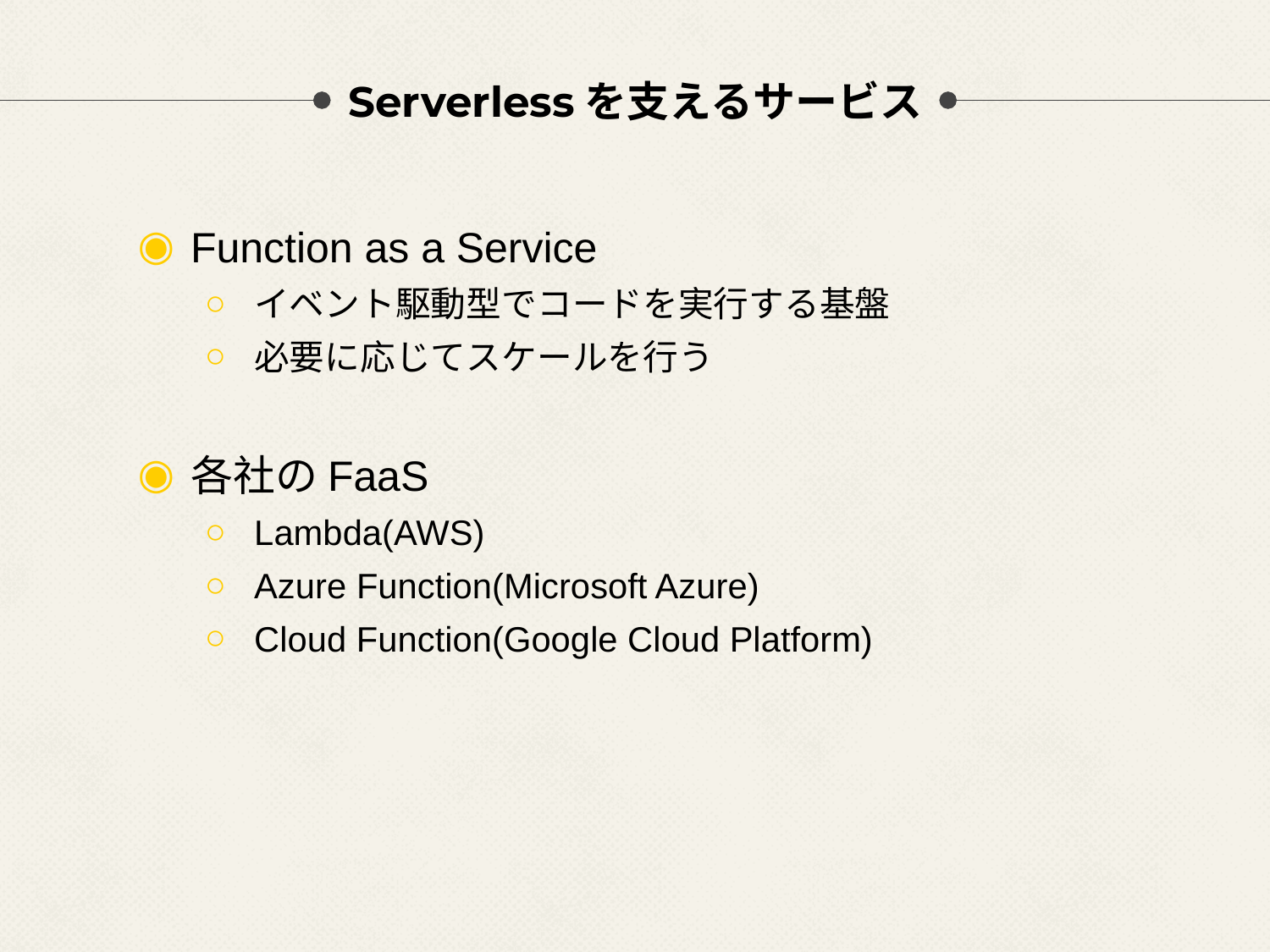

# Serverlessを支えるサービス
Function as a Service
イベント駆動型でコードを実行する基盤
必要に応じてスケールを行う

各社のFaaS
Lambda(AWS)
Azure Function(Microsoft Azure)
Cloud Function(Google Cloud Platform)